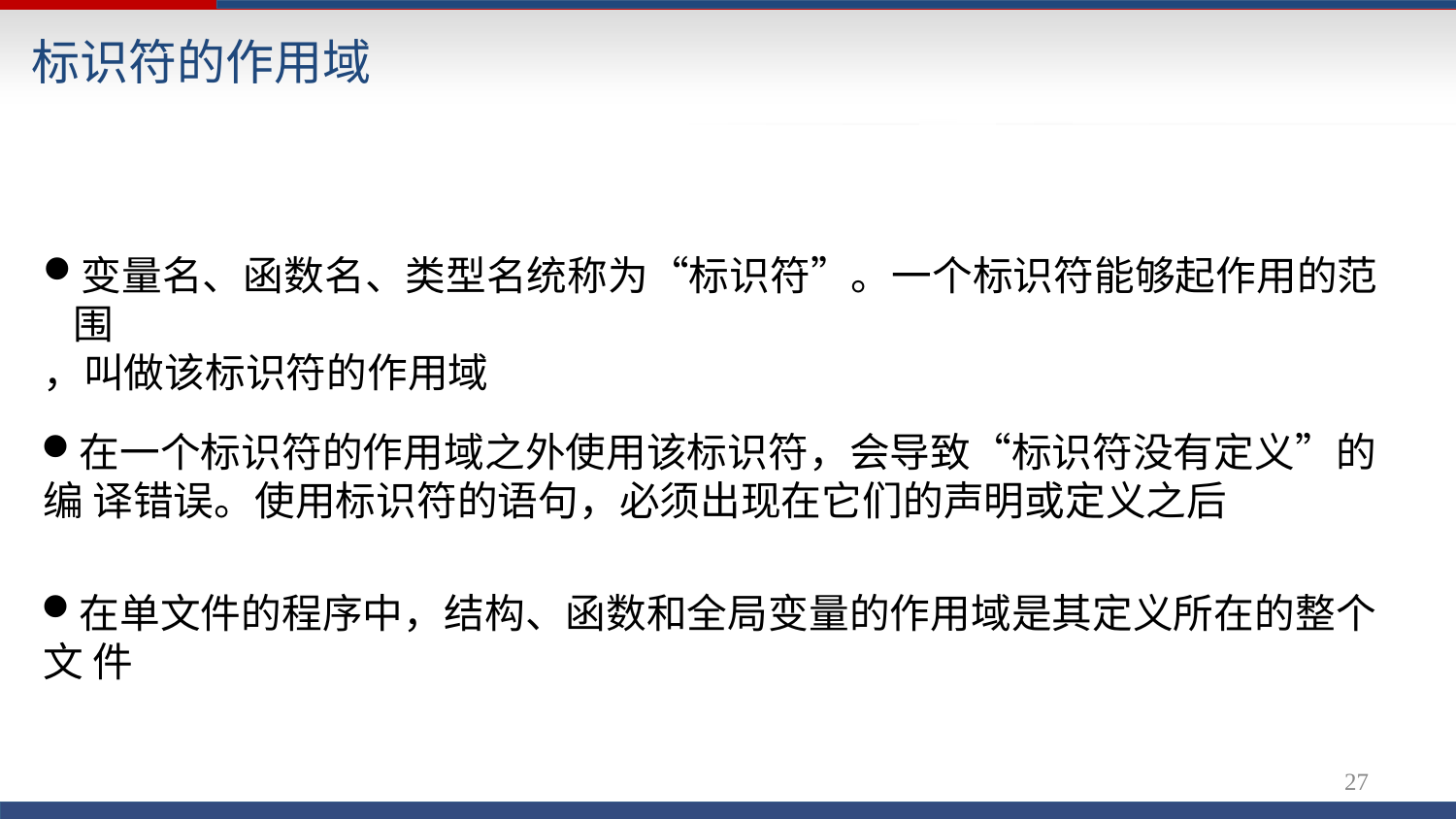

# 标识符的作用域
变量名、函数名、类型名统称为“标识符”。一个标识符能够起作用的范围
，叫做该标识符的作用域

在一个标识符的作用域之外使用该标识符，会导致“标识符没有定义”的编 译错误。使用标识符的语句，必须出现在它们的声明或定义之后

在单文件的程序中，结构、函数和全局变量的作用域是其定义所在的整个文 件
27